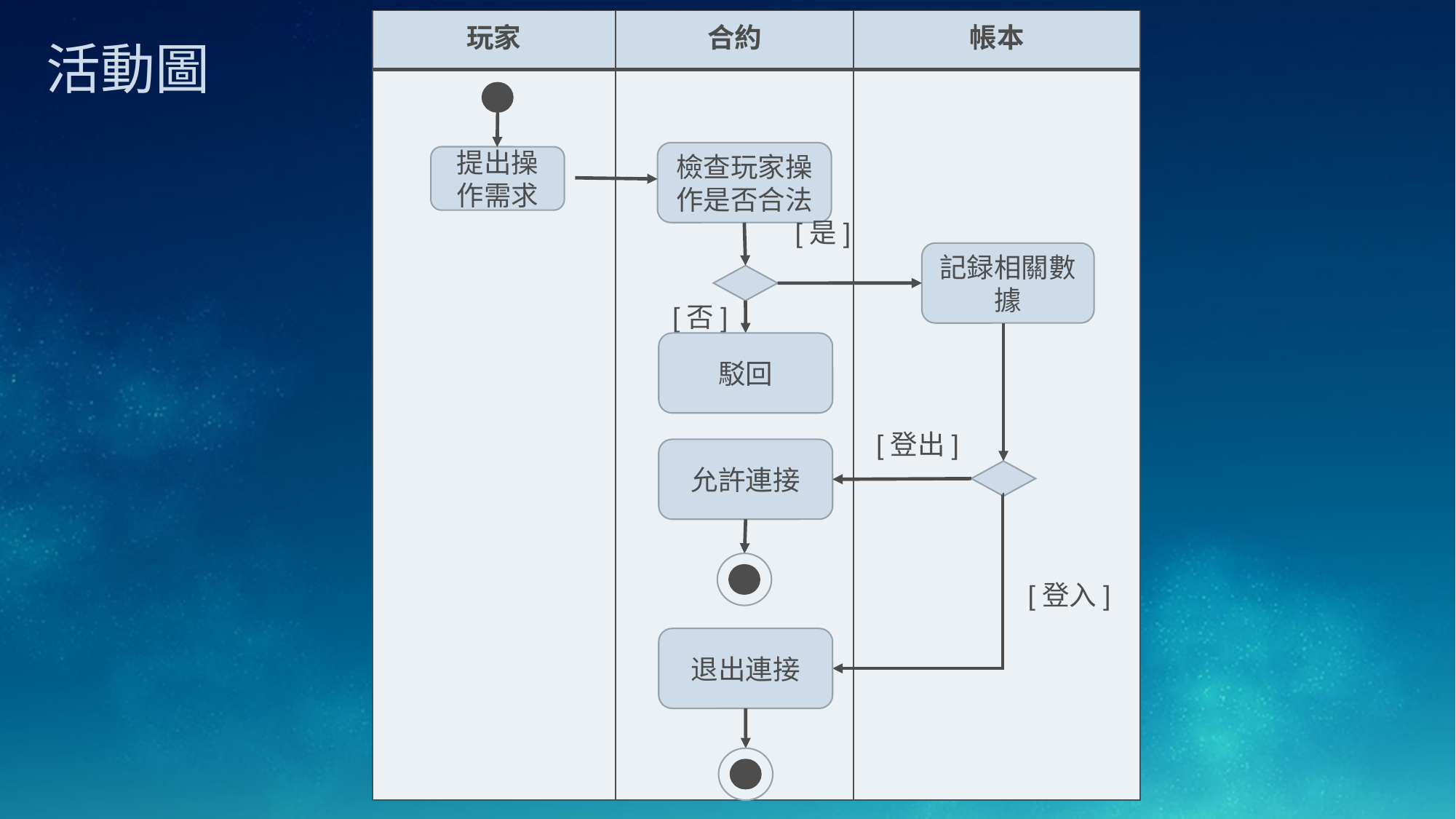

| 玩家 | 合約 | 帳本 |
| --- | --- | --- |
|  |  |  |
活動圖

檢查玩家操作是否合法
提出操作需求
[是]

記録相關數據

[否]
檢查賬號密碼是否匹配
駁回
[是]
[登出]
記録登入和操作數據
允許連接

[否]

駁回
[登入]
退出連接